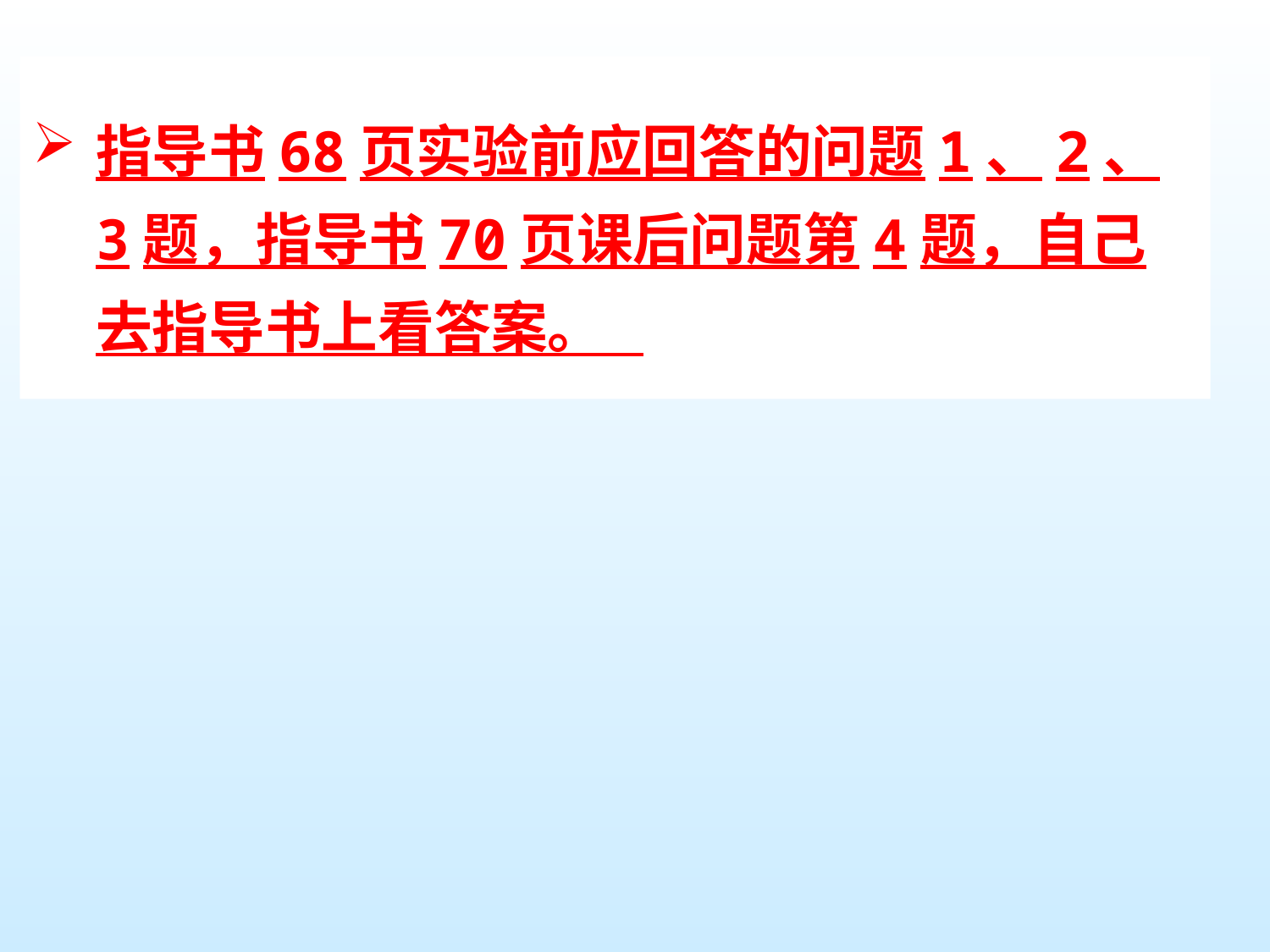

指导书68页实验前应回答的问题1、2、3题，指导书70页课后问题第4题，自己去指导书上看答案。